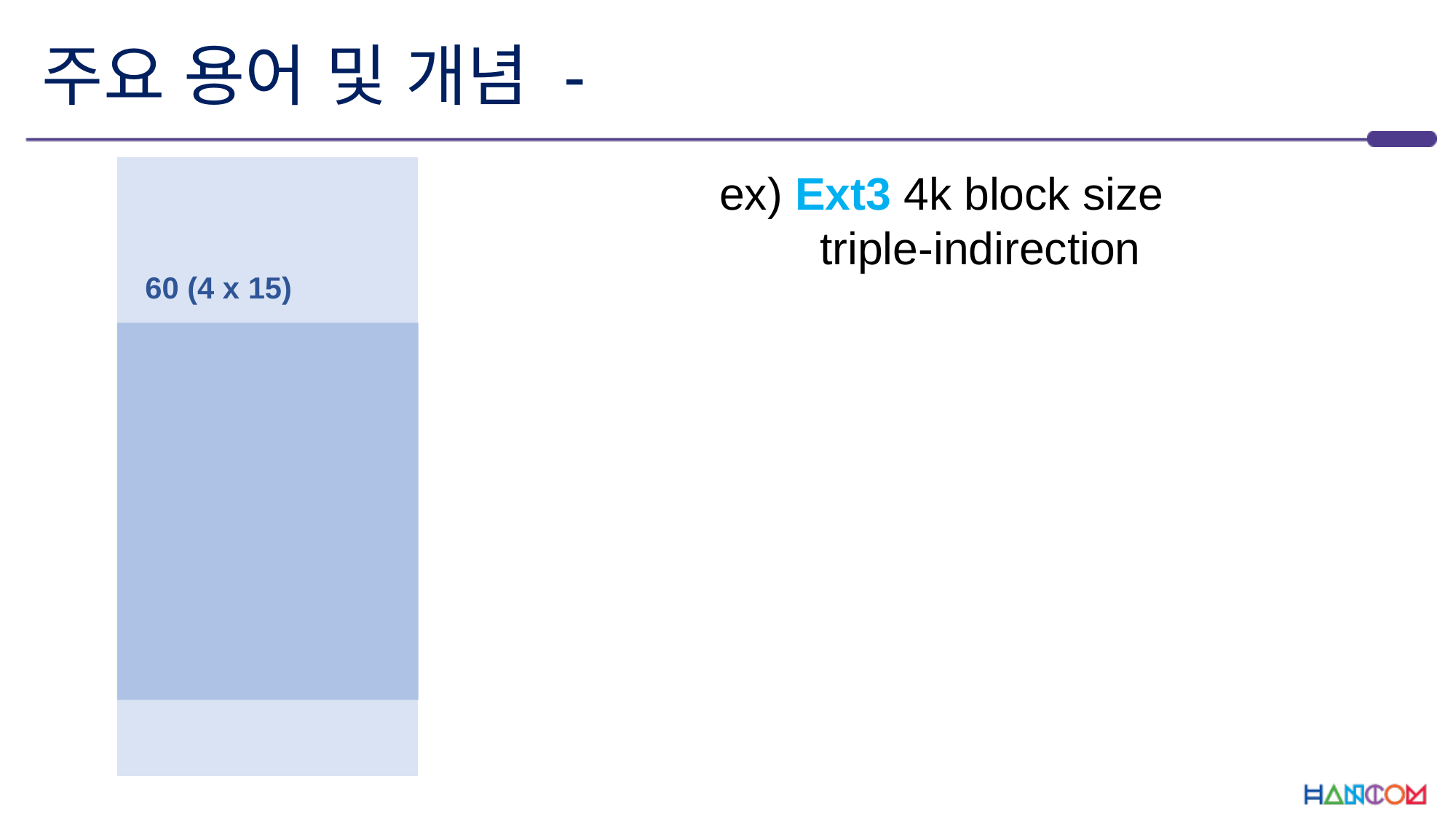

# 주요 용어 및 개념 -
|  |
| --- |
|  |
|  |
|  |
|  |
|  |
ex) Ext3 4k block size
        triple-indirection
60 (4 x 15)